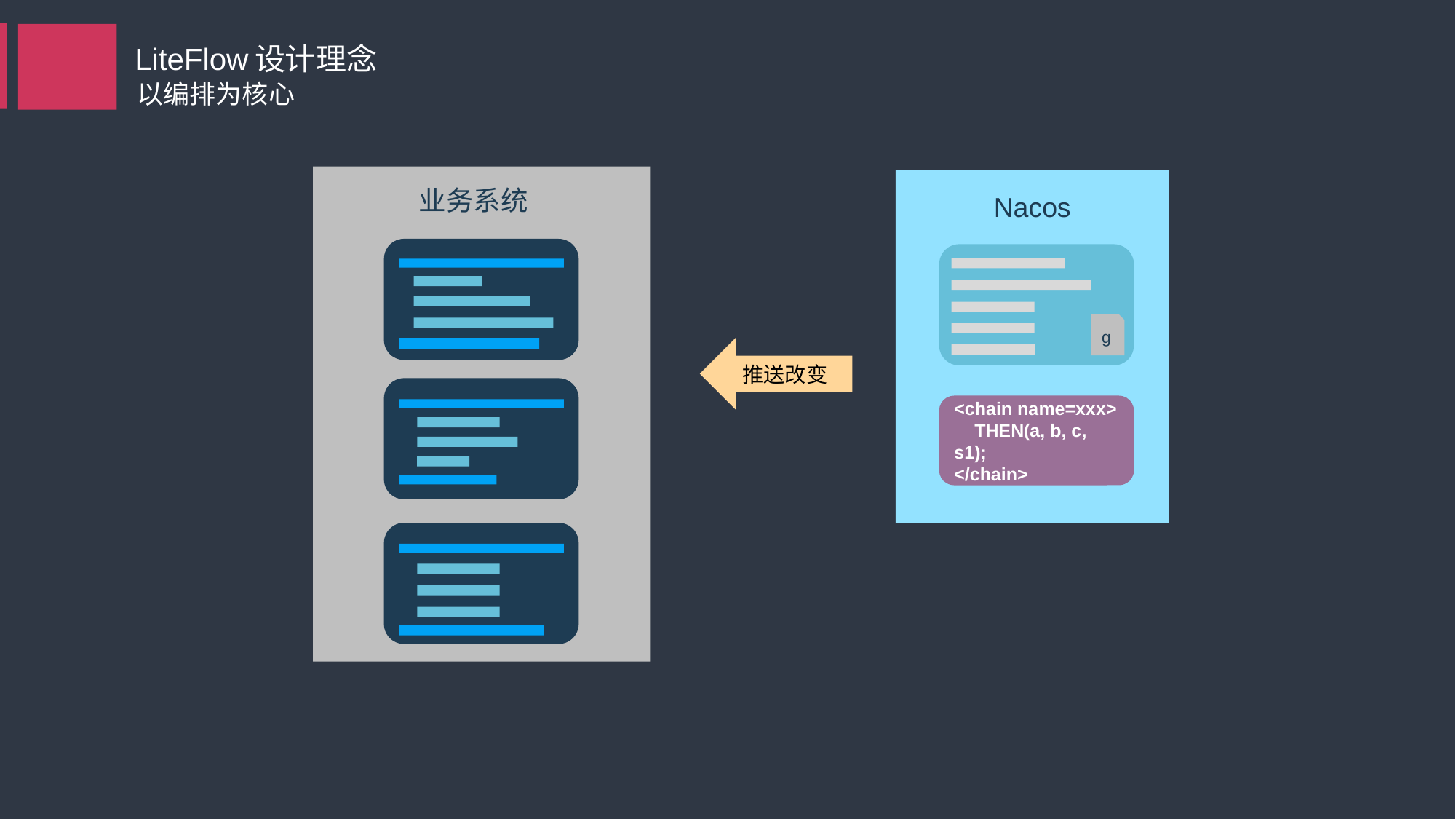

LiteFlow设计理念
以编排为核心

业务系统
Nacos

g

推送改变

<chain name=xxx>
    THEN(a, b, c, s1);
</chain>